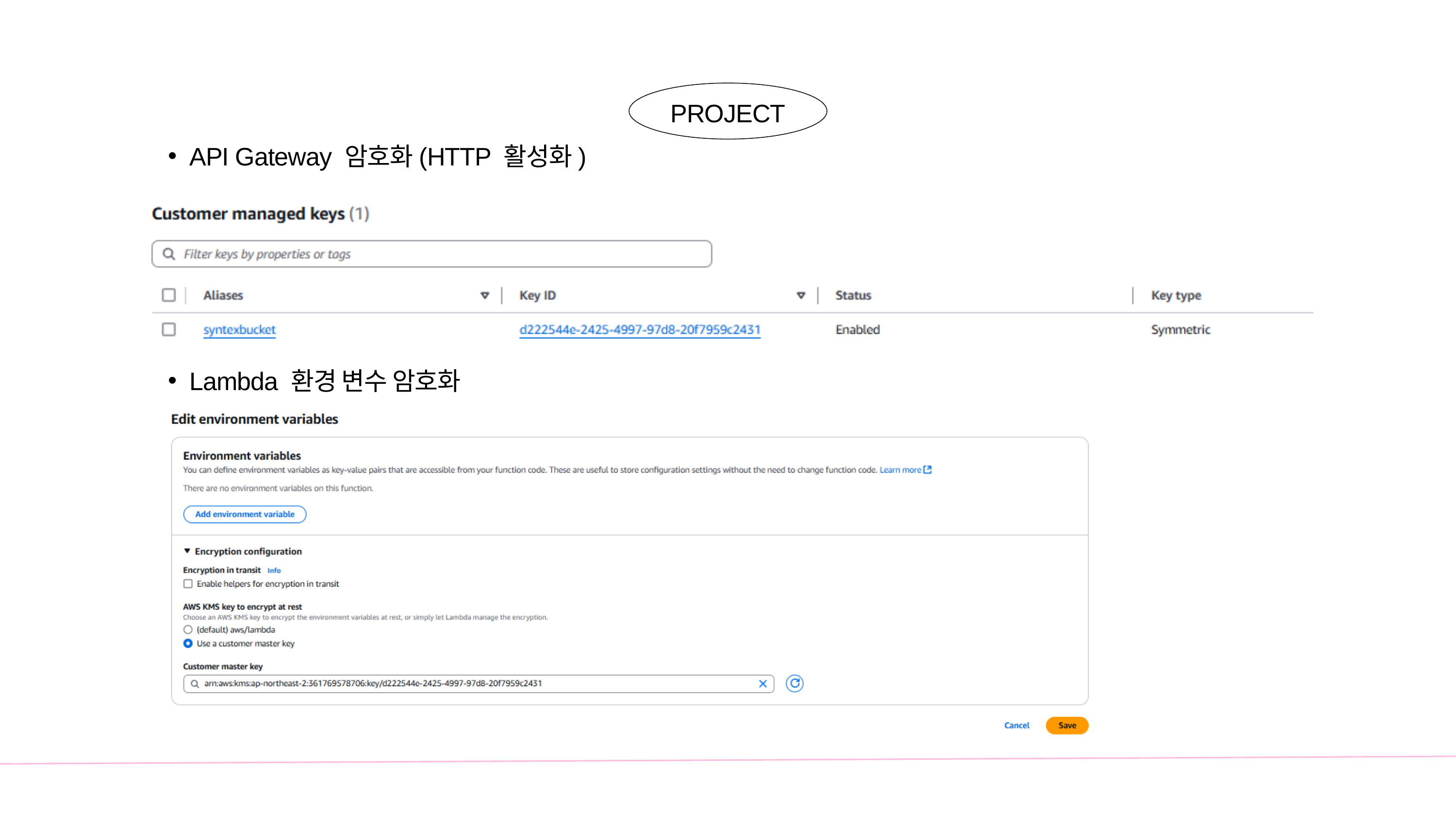

PROJECT
API Gateway 암호화(HTTP 활성화)

Lambda 환경 변수 암호화